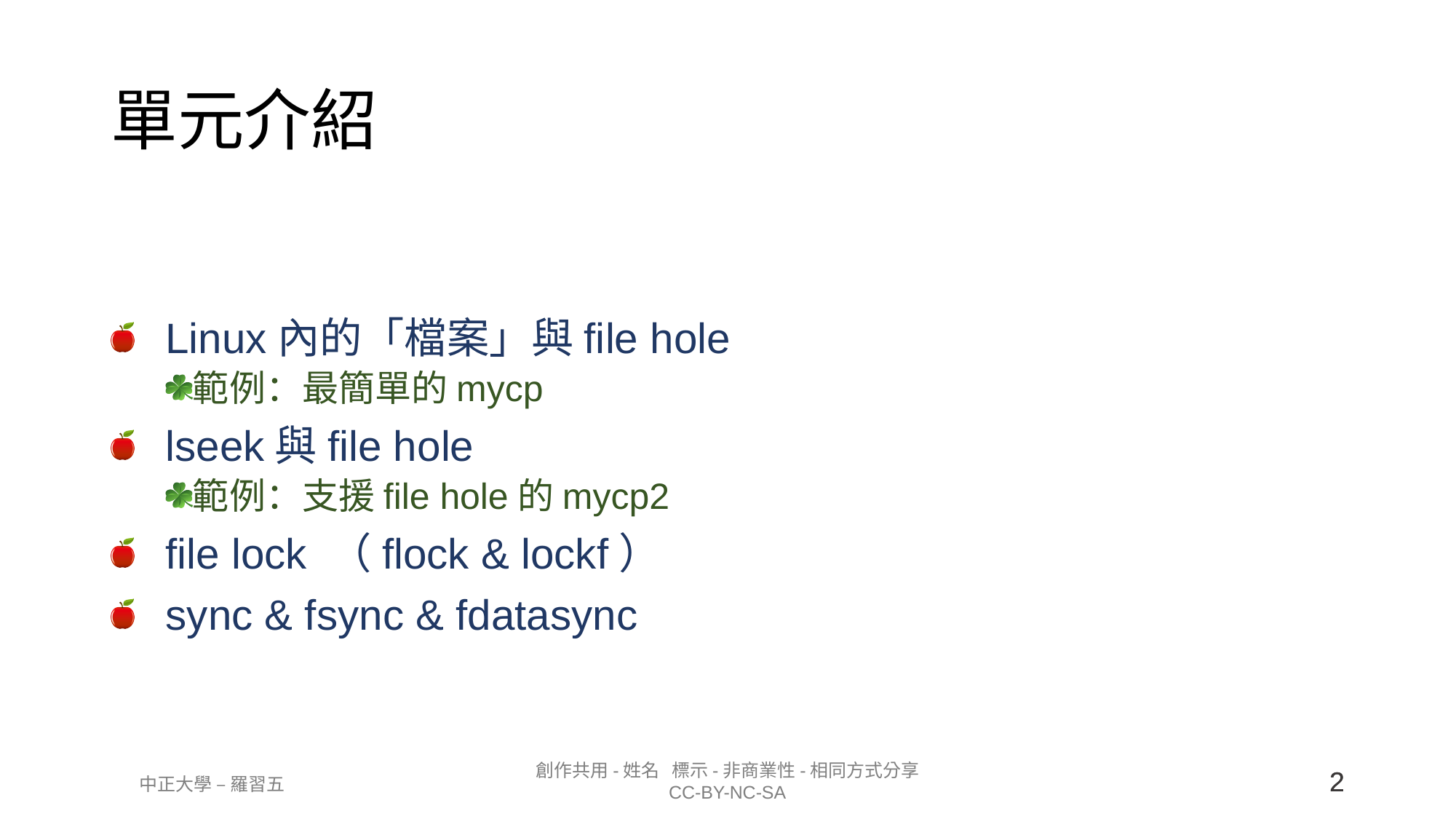

# 單元介紹
Linux內的「檔案」與file hole
範例：最簡單的mycp
lseek與file hole
範例：支援file hole的mycp2
file lock （flock & lockf）
sync & fsync & fdatasync